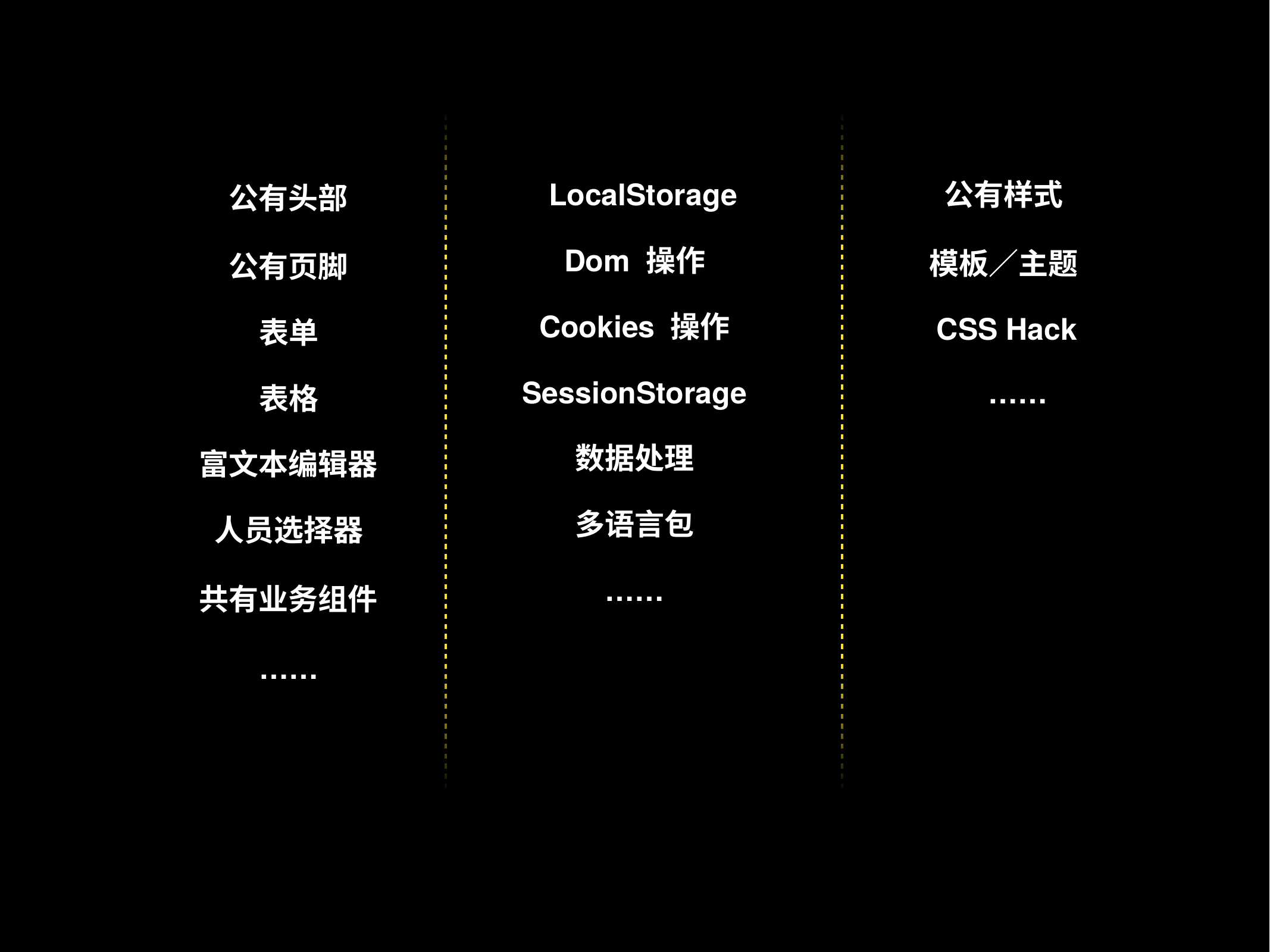

公有样式
LocalStorage
公有头部
Dom 操作
模板／主题
公有页脚
Cookies 操作
CSS Hack
表单
SessionStorage
……
表格
数据处理
富文本编辑器
多语言包
人员选择器
……
共有业务组件
……